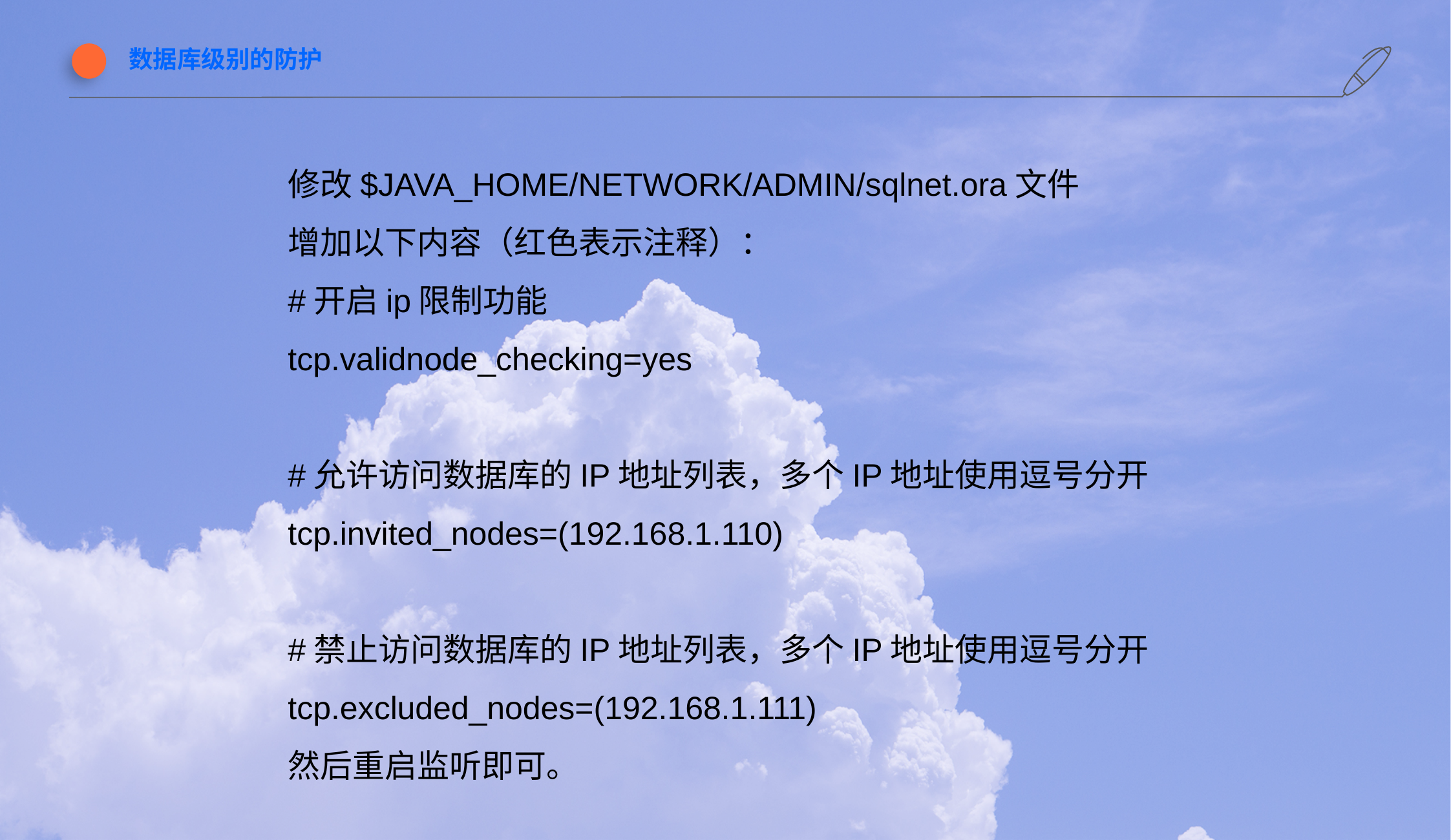

数据库级别的防护

修改$JAVA_HOME/NETWORK/ADMIN/sqlnet.ora文件
增加以下内容（红色表示注释）：
#开启ip限制功能
tcp.validnode_checking=yes
#允许访问数据库的IP地址列表，多个IP地址使用逗号分开
tcp.invited_nodes=(192.168.1.110)
#禁止访问数据库的IP地址列表，多个IP地址使用逗号分开
tcp.excluded_nodes=(192.168.1.111)
然后重启监听即可。